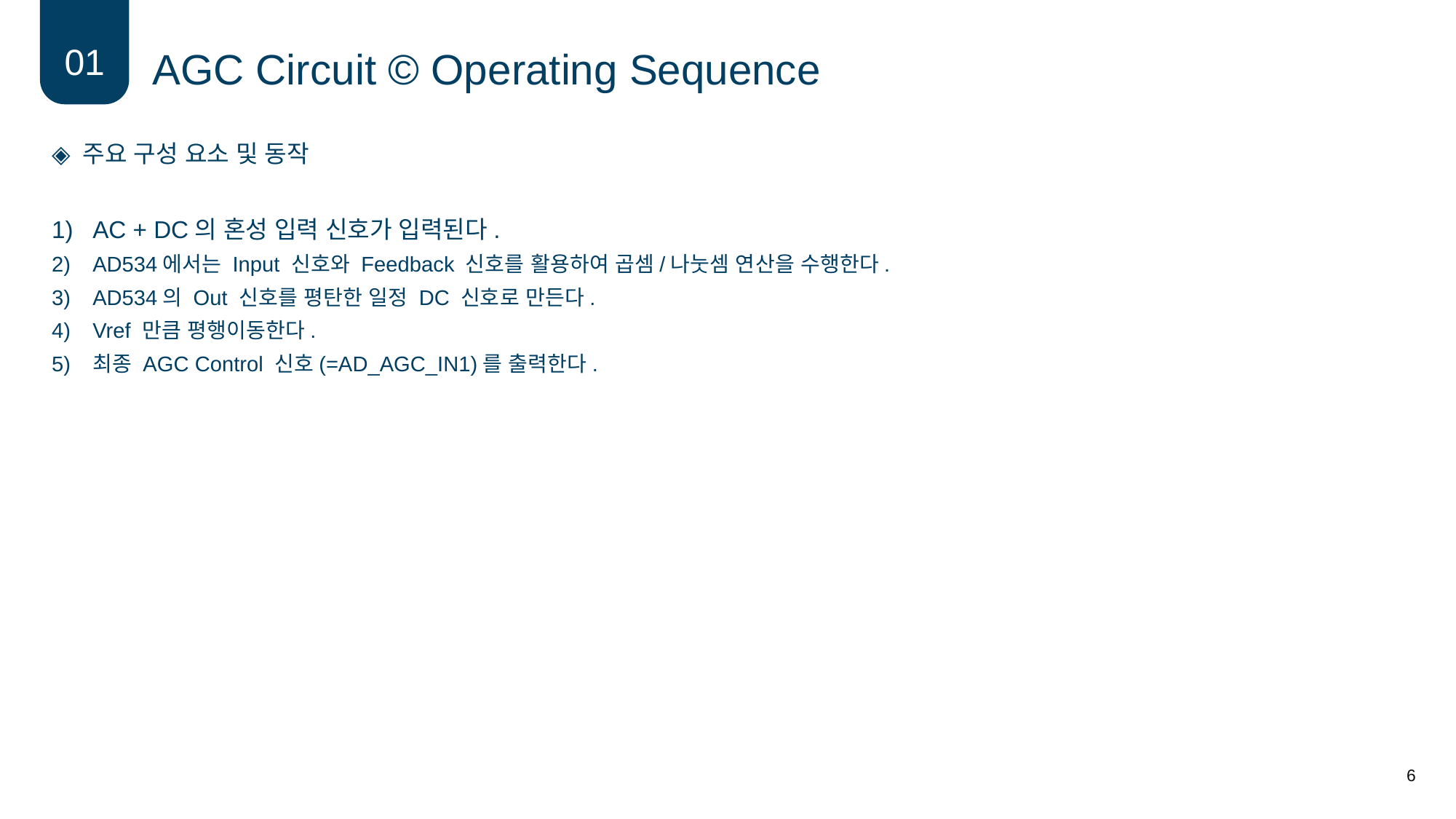

01
AGC Circuit © Operating Sequence
◈ 주요 구성 요소 및 동작

AC + DC의 혼성 입력 신호가 입력된다.
AD534에서는 Input 신호와 Feedback 신호를 활용하여 곱셈/나눗셈 연산을 수행한다.
AD534의 Out 신호를 평탄한 일정 DC 신호로 만든다.
Vref 만큼 평행이동한다.
최종 AGC Control 신호(=AD_AGC_IN1)를 출력한다.